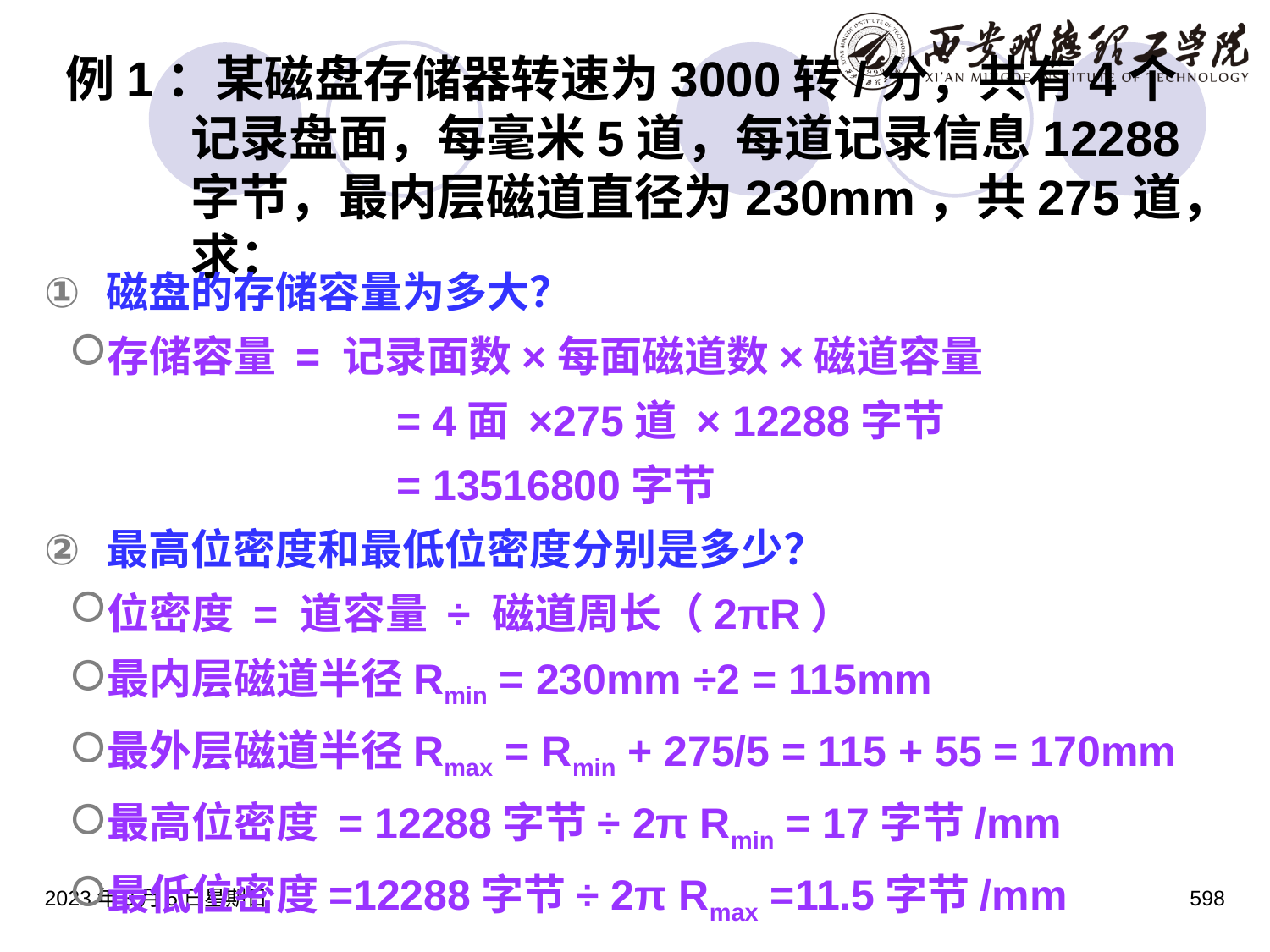

# 例1：某磁盘存储器转速为3000转/分，共有4个记录盘面，每毫米5道，每道记录信息12288字节，最内层磁道直径为230mm，共275道，求：
 磁盘的存储容量为多大？
存储容量 = 记录面数×每面磁道数×磁道容量
			   = 4面 ×275道 × 12288字节
			   = 13516800字节
 最高位密度和最低位密度分别是多少？
位密度 = 道容量 ÷ 磁道周长（2πR）
最内层磁道半径Rmin = 230mm ÷2 = 115mm
最外层磁道半径Rmax = Rmin + 275/5 = 115 + 55 = 170mm
最高位密度 = 12288字节÷ 2π Rmin = 17字节/mm
最低位密度=12288字节÷ 2π Rmax =11.5字节/mm
2023年3月5日星期日
598